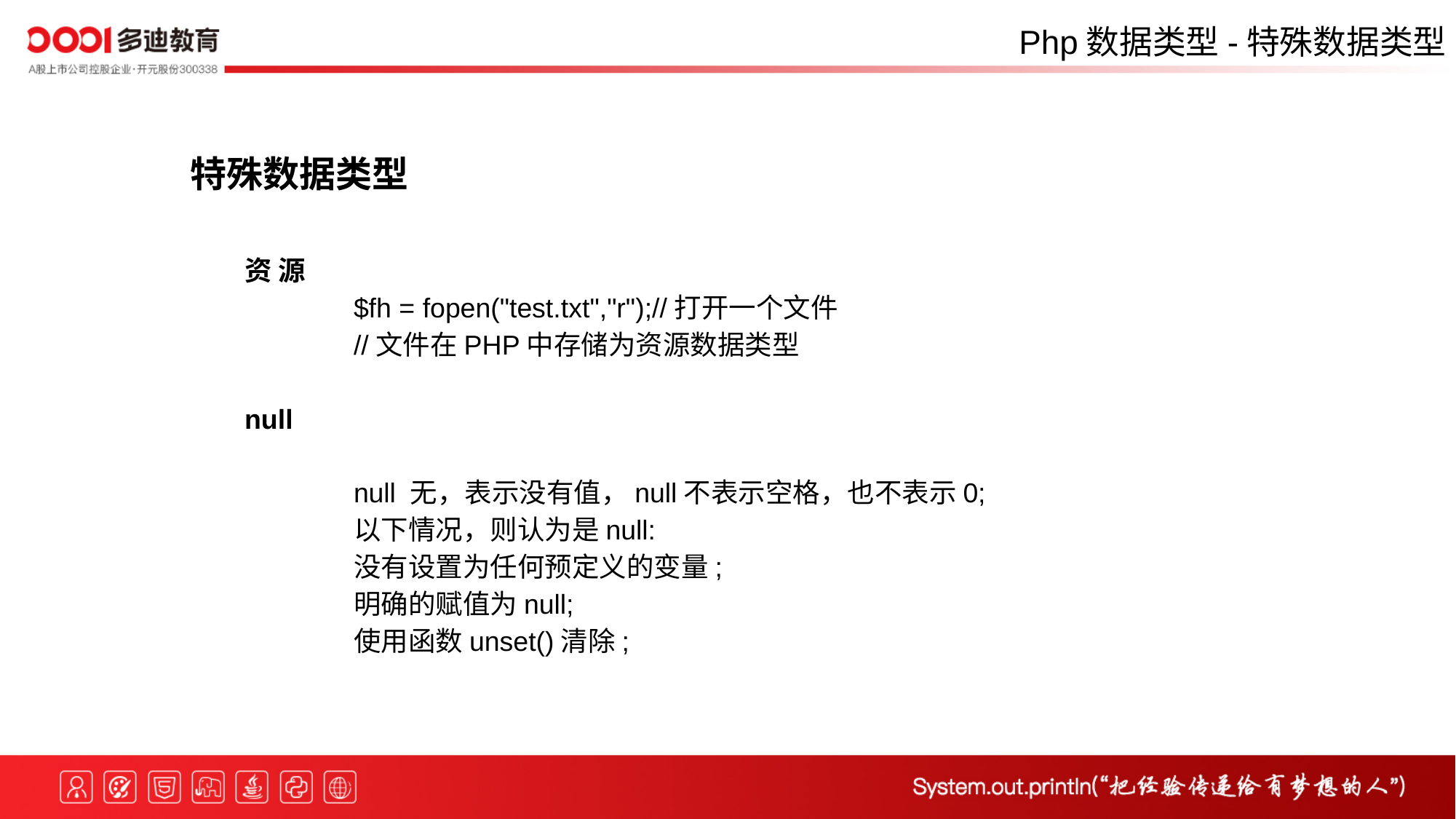

Php数据类型-特殊数据类型
特殊数据类型

资 源
	$fh = fopen("test.txt","r");//打开一个文件
	//文件在PHP中存储为资源数据类型

null

	null 无，表示没有值，null不表示空格，也不表示0;
	以下情况，则认为是null:
	没有设置为任何预定义的变量;
	明确的赋值为null;
	使用函数unset()清除;